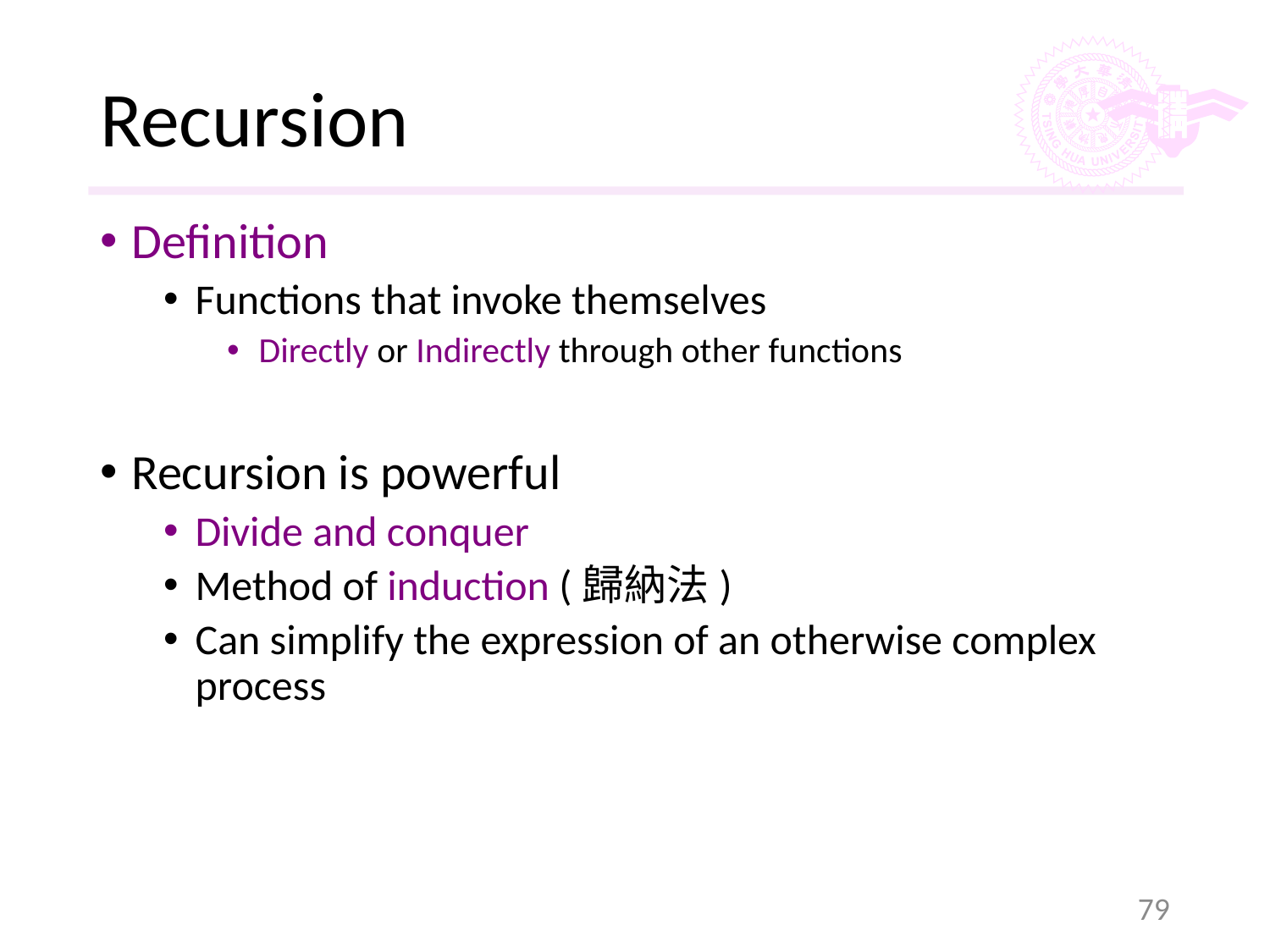

# Recursion
Definition
Functions that invoke themselves
Directly or Indirectly through other functions

Recursion is powerful
Divide and conquer
Method of induction (歸納法)
Can simplify the expression of an otherwise complex process

79